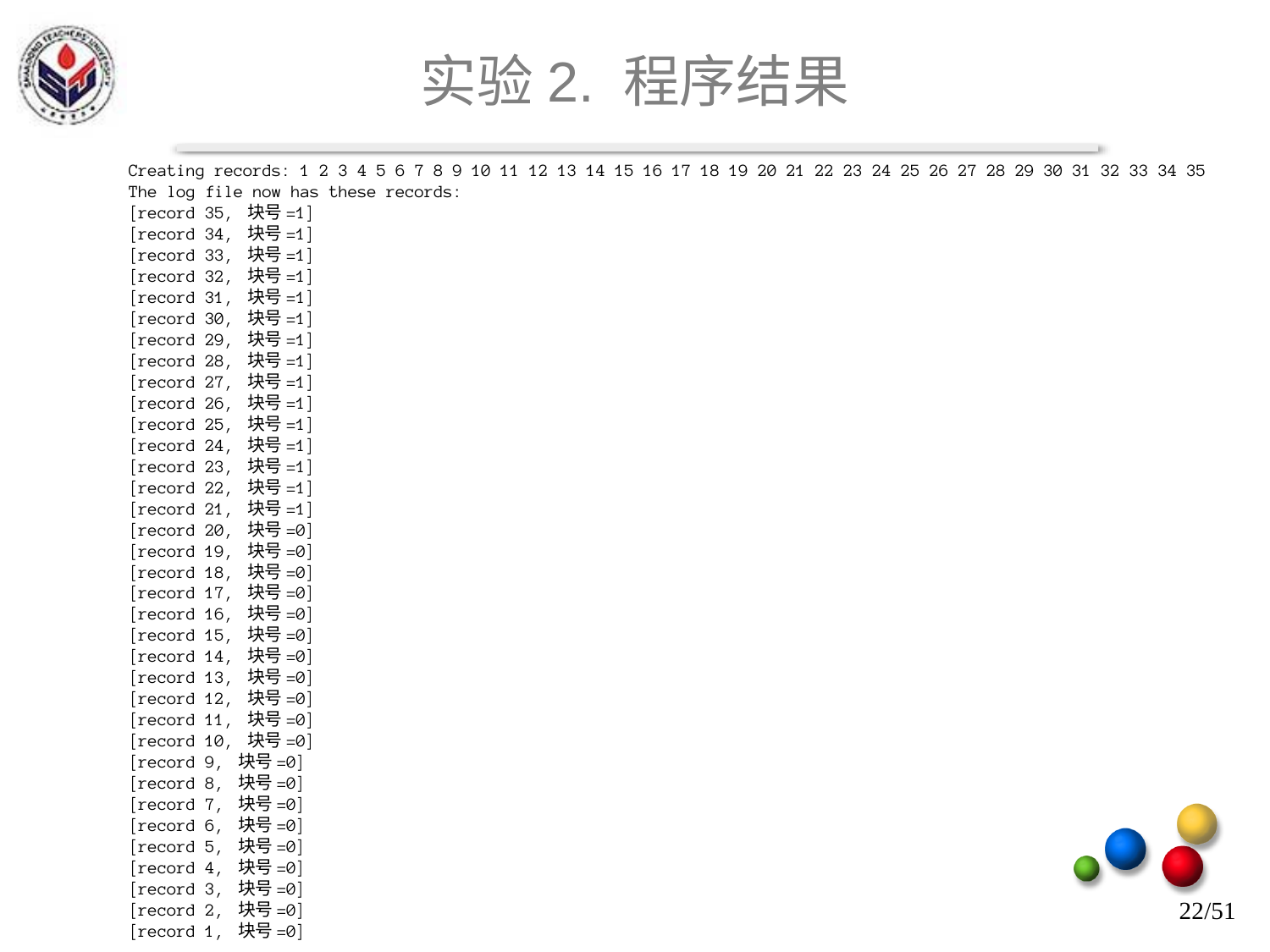

# 实验2. 程序结果
Creating records: 1 2 3 4 5 6 7 8 9 10 11 12 13 14 15 16 17 18 19 20 21 22 23 24 25 26 27 28 29 30 31 32 33 34 35
The log file now has these records:
[record 35, 块号=1]
[record 34, 块号=1]
[record 33, 块号=1]
[record 32, 块号=1]
[record 31, 块号=1]
[record 30, 块号=1]
[record 29, 块号=1]
[record 28, 块号=1]
[record 27, 块号=1]
[record 26, 块号=1]
[record 25, 块号=1]
[record 24, 块号=1]
[record 23, 块号=1]
[record 22, 块号=1]
[record 21, 块号=1]
[record 20, 块号=0]
[record 19, 块号=0]
[record 18, 块号=0]
[record 17, 块号=0]
[record 16, 块号=0]
[record 15, 块号=0]
[record 14, 块号=0]
[record 13, 块号=0]
[record 12, 块号=0]
[record 11, 块号=0]
[record 10, 块号=0]
[record 9, 块号=0]
[record 8, 块号=0]
[record 7, 块号=0]
[record 6, 块号=0]
[record 5, 块号=0]
[record 4, 块号=0]
[record 3, 块号=0]
[record 2, 块号=0]
[record 1, 块号=0]
22/51